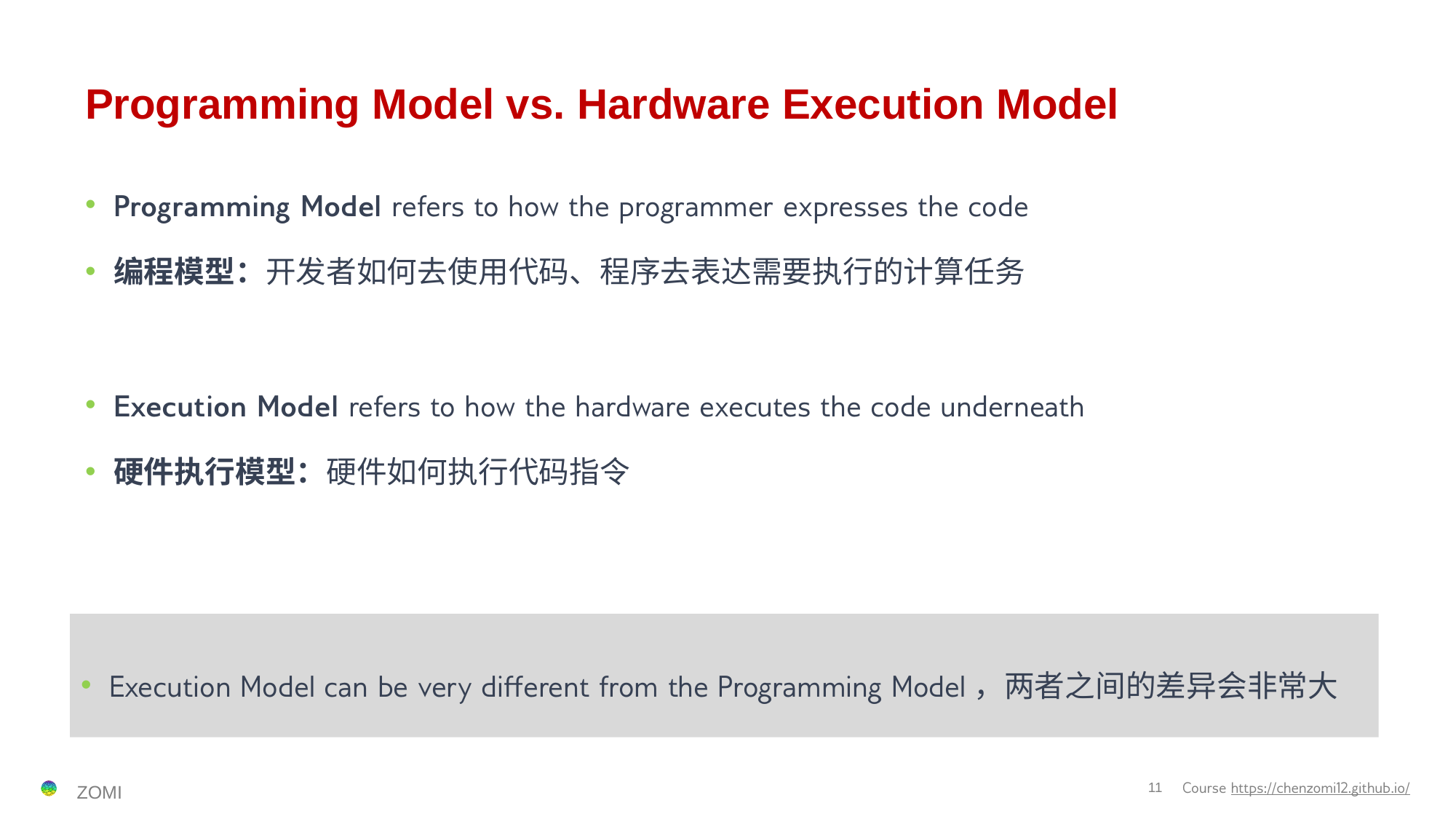

# Programming Model vs. Hardware Execution Model
Programming Model refers to how the programmer expresses the code
编程模型：开发者如何去使用代码、程序去表达需要执行的计算任务

Execution Model refers to how the hardware executes the code underneath
硬件执行模型：硬件如何执行代码指令
Execution Model can be very different from the Programming Model，两者之间的差异会非常大